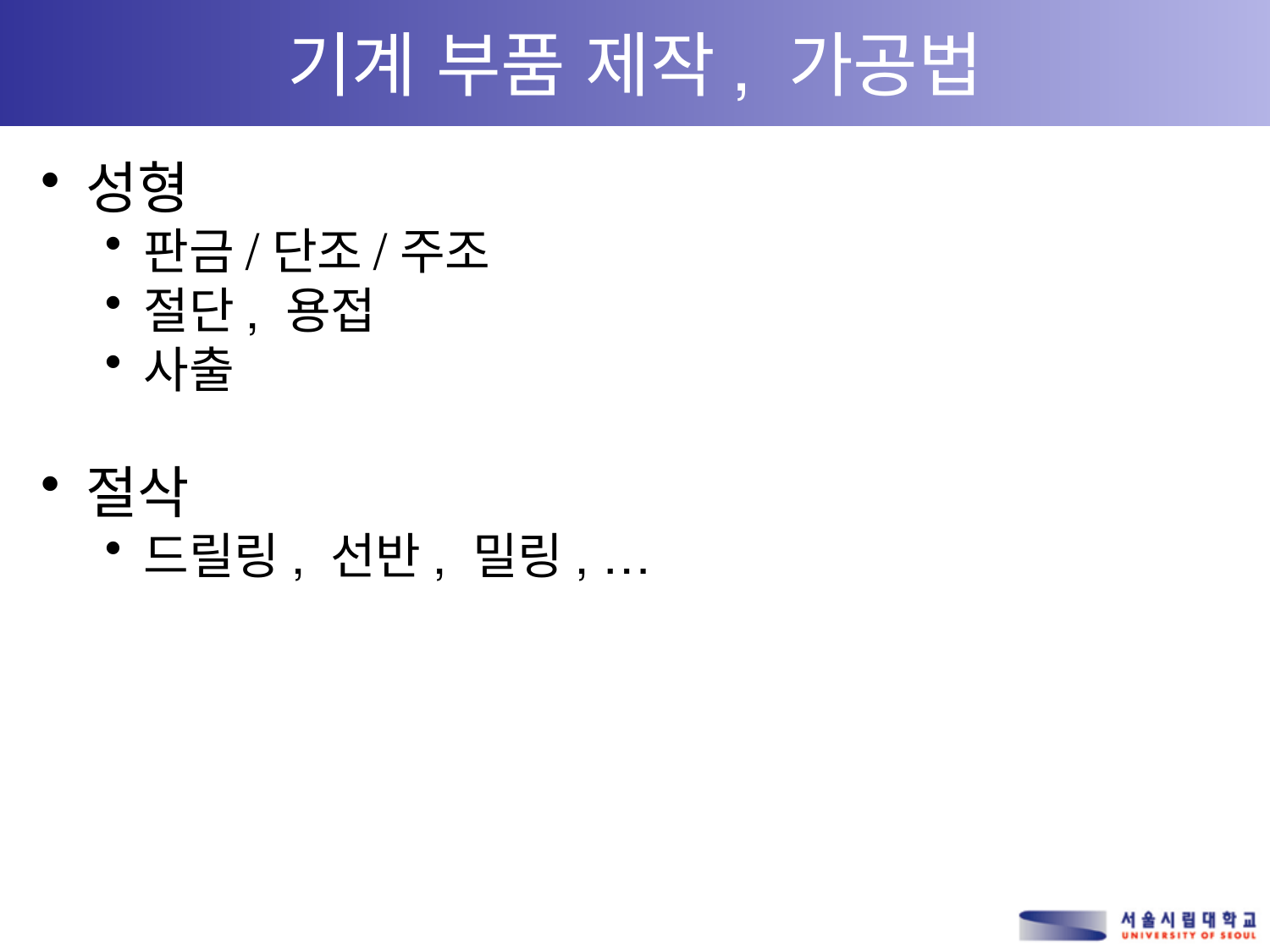

# 기계 부품 제작, 가공법
성형
판금/단조/주조
절단, 용접
사출

절삭
드릴링, 선반, 밀링, …